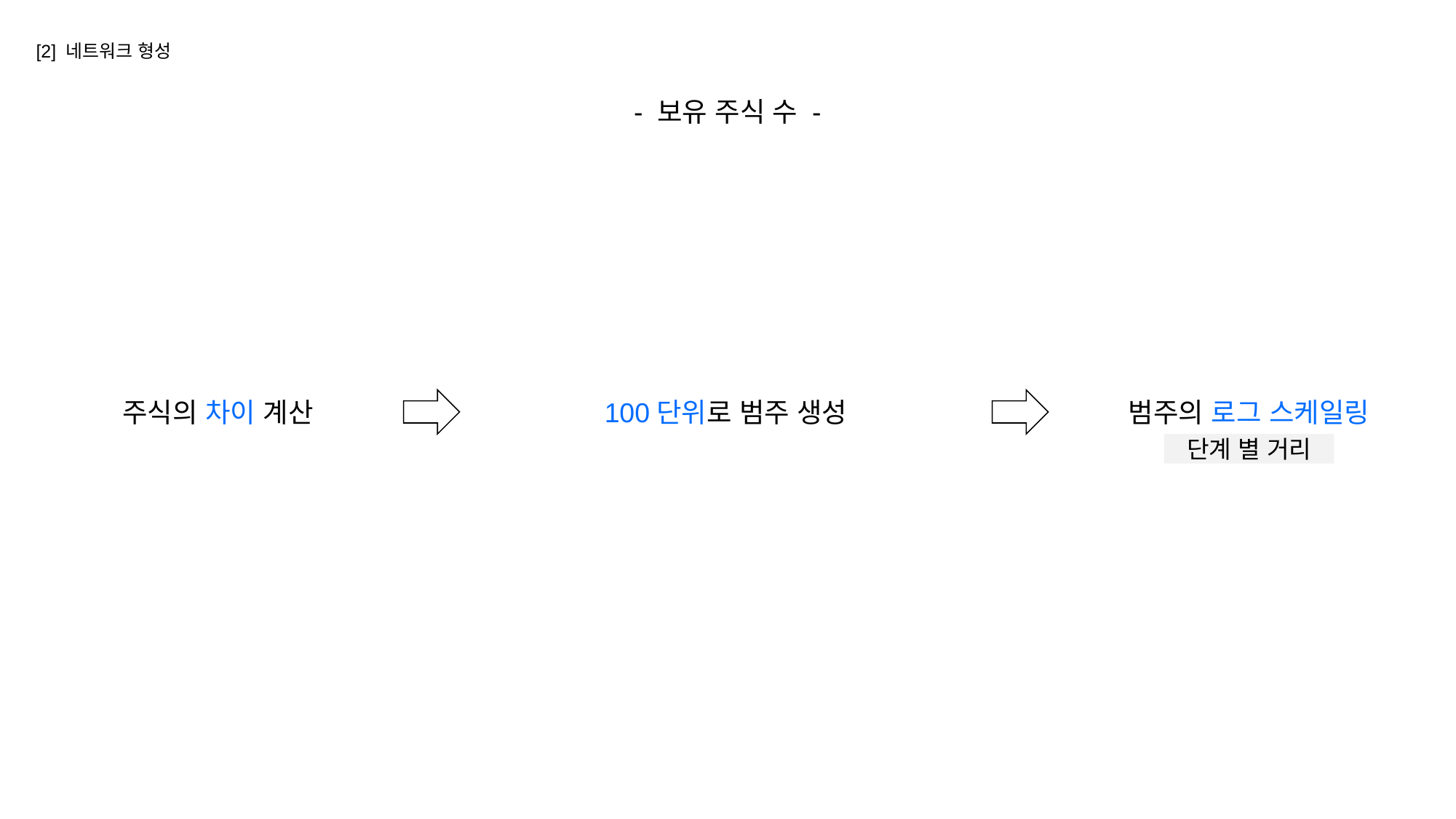

[2] 네트워크 형성
- 보유 주식 수 -
주식의 차이 계산
100단위로 범주 생성
범주의 로그 스케일링

단계 별 거리